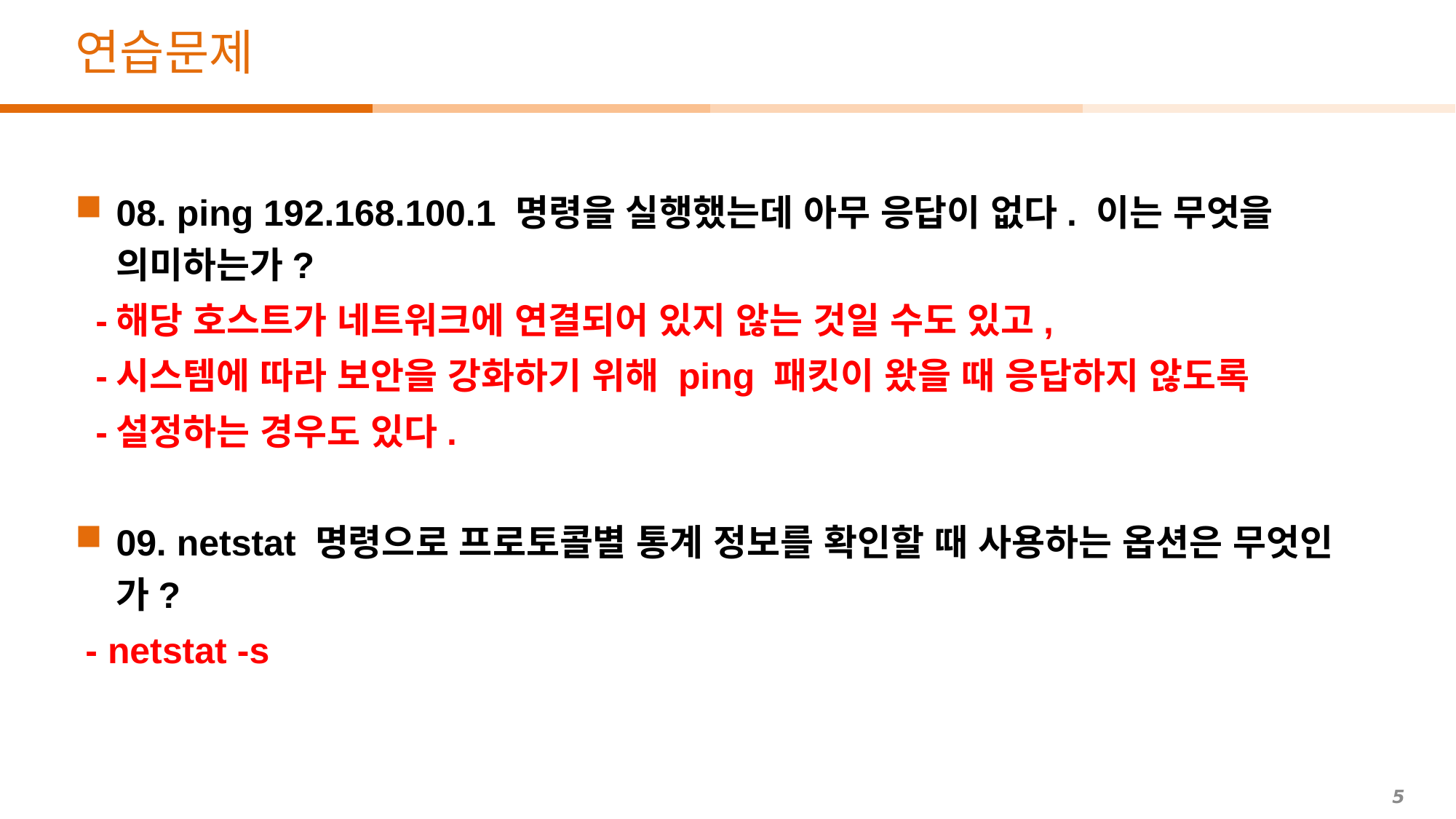

# 연습문제

08. ping 192.168.100.1 명령을 실행했는데 아무 응답이 없다. 이는 무엇을 의미하는가?
  -해당 호스트가 네트워크에 연결되어 있지 않는 것일 수도 있고,
  -시스템에 따라 보안을 강화하기 위해 ping 패킷이 왔을 때 응답하지 않도록
  -설정하는 경우도 있다.

09. netstat 명령으로 프로토콜별 통계 정보를 확인할 때 사용하는 옵션은 무엇인가?
 - netstat -s